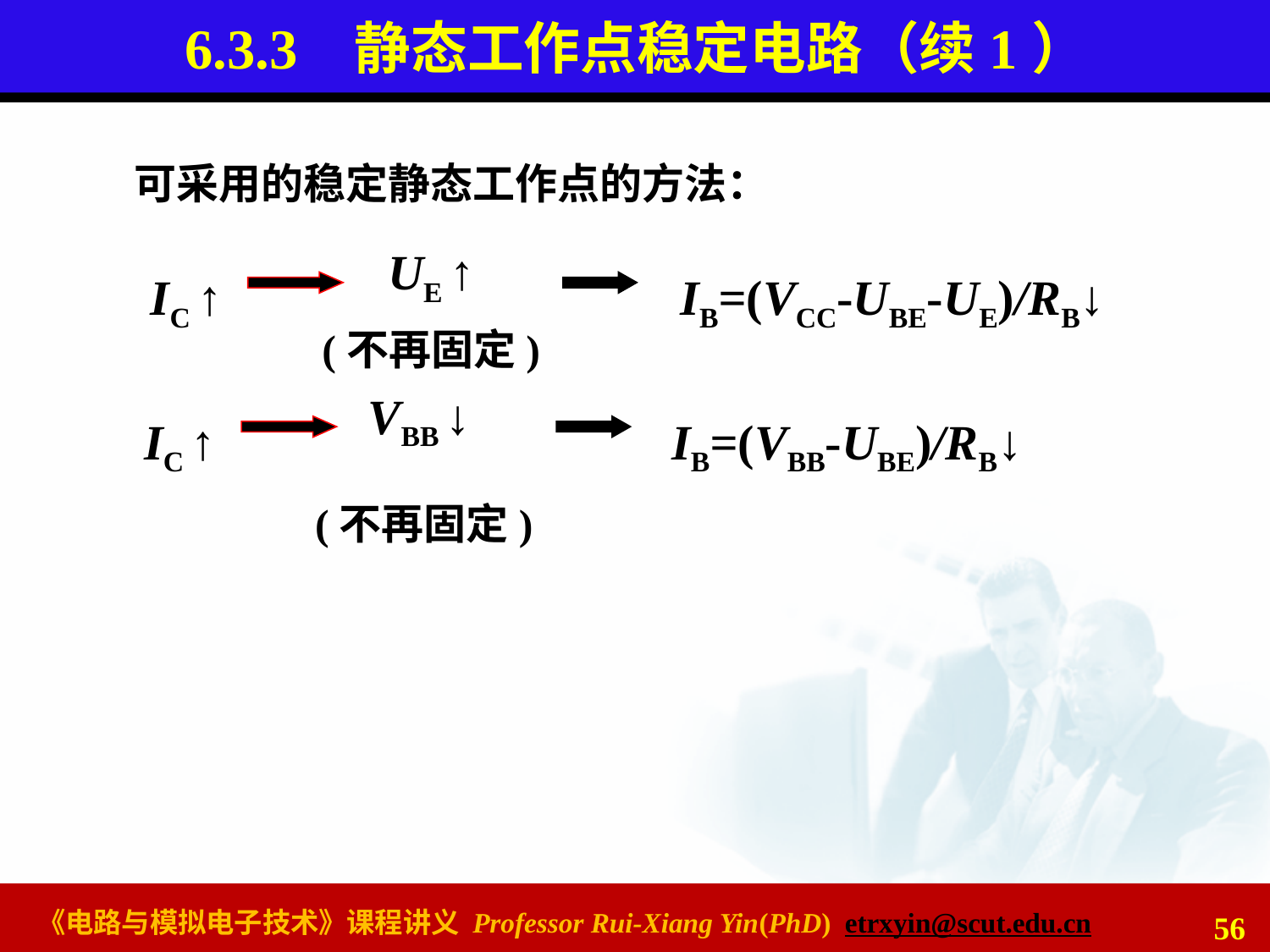

# 6.3.3   静态工作点稳定电路（续1）
可采用的稳定静态工作点的方法：
UE ↑
(不再固定)
IC ↑
IB=(VCC-UBE-UE)/RB↓

VBB ↓
 (不再固定)
IC ↑
IB=(VBB-UBE)/RB↓

56